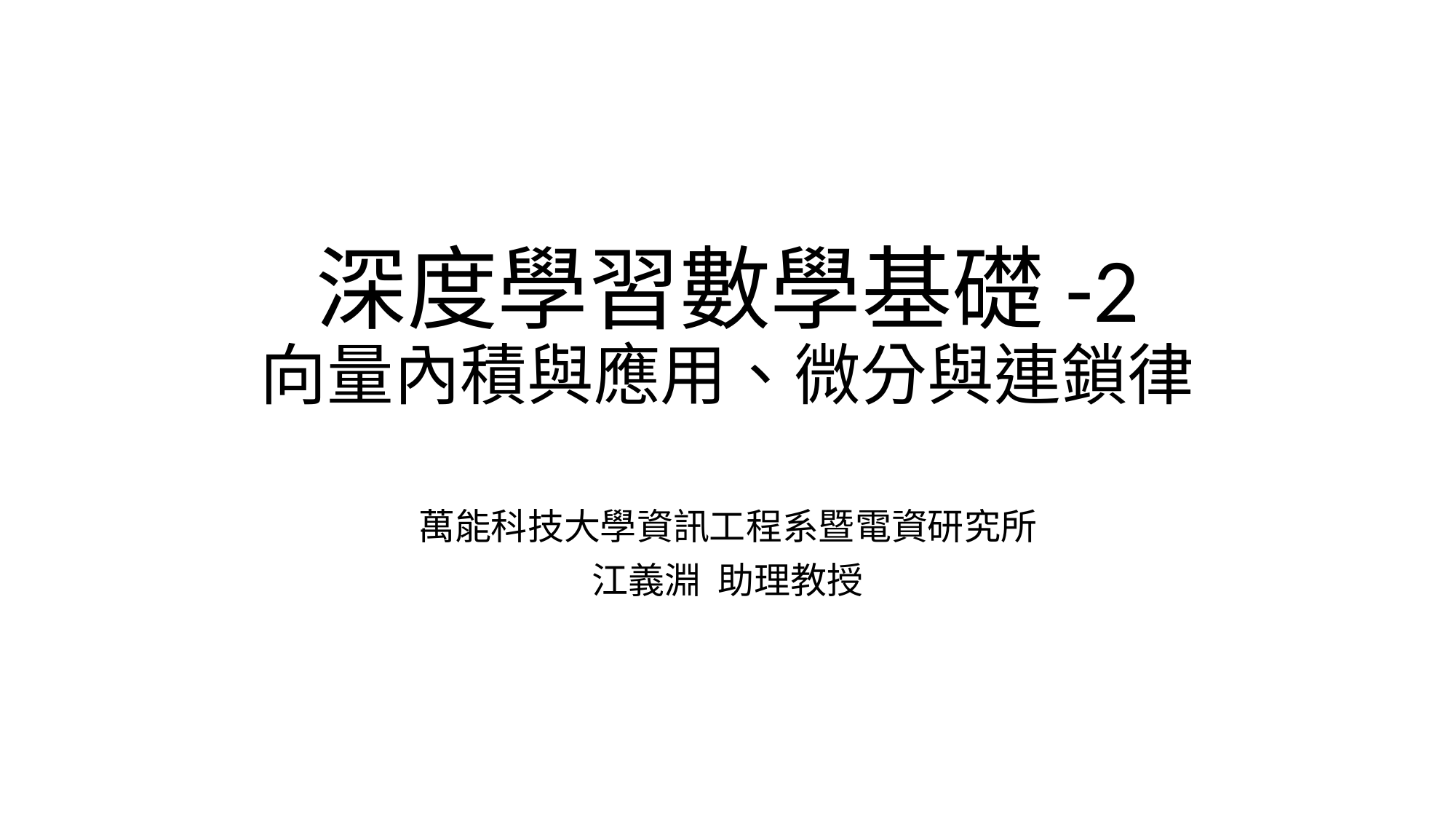

# 深度學習數學基礎-2 向量內積與應用、微分與連鎖律
萬能科技大學資訊工程系暨電資研究所
江義淵  助理教授